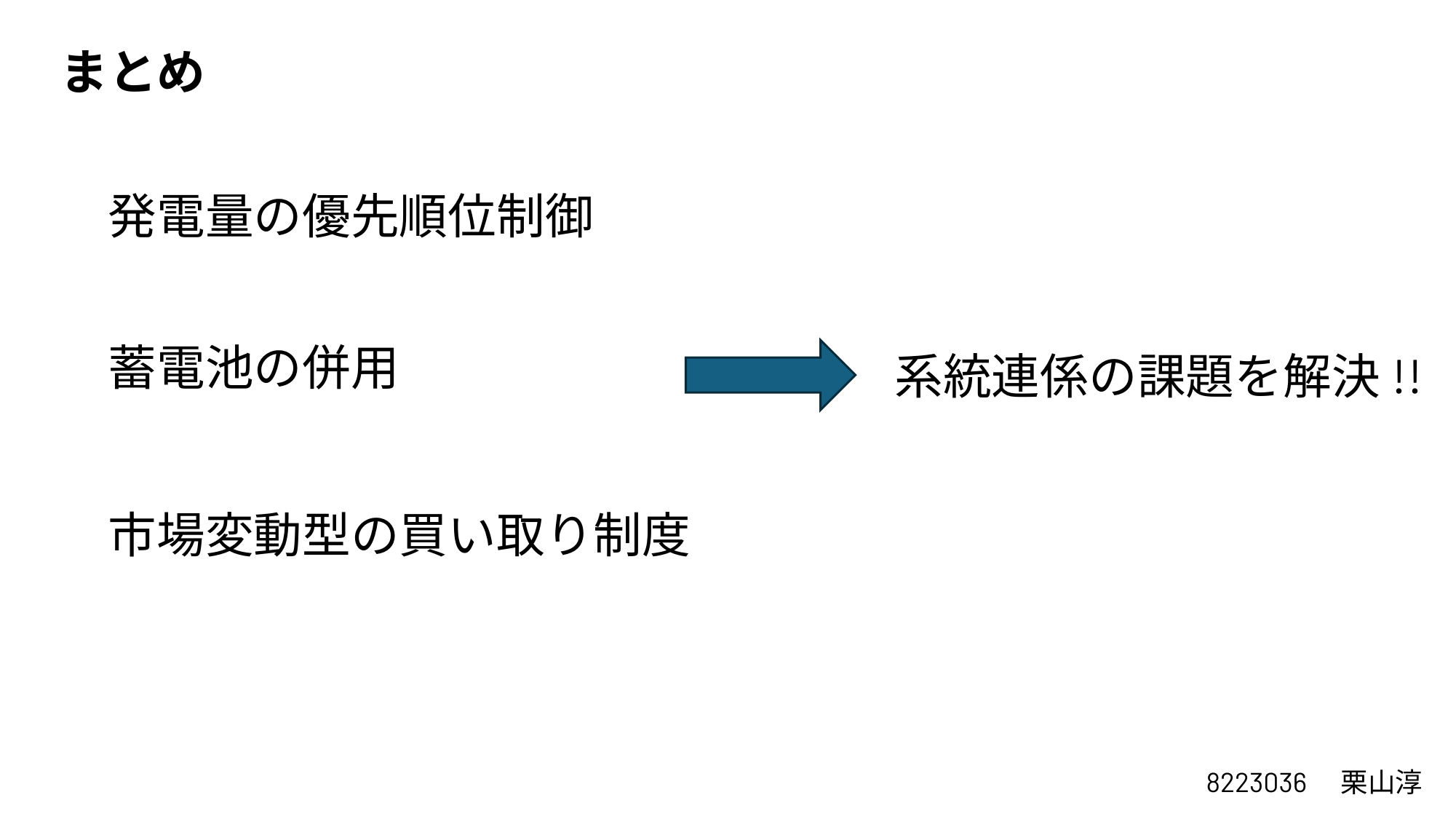

まとめ
発電量の優先順位制御
蓄電池の併用

系統連係の課題を解決!!
市場変動型の買い取り制度
8223036　栗山淳